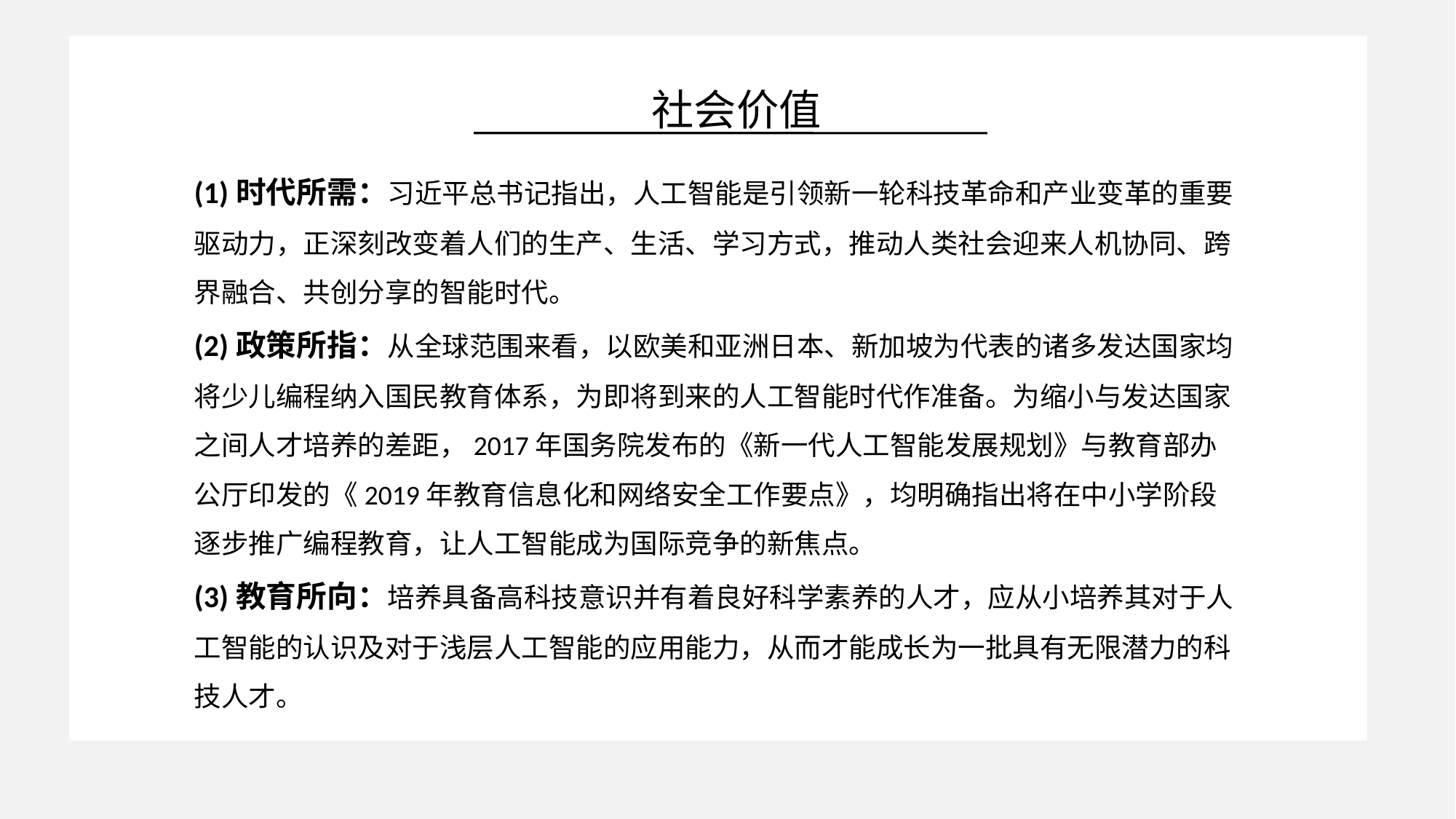

社会价值

(1)时代所需：习近平总书记指出，人工智能是引领新一轮科技革命和产业变革的重要驱动力，正深刻改变着人们的生产、生活、学习方式，推动人类社会迎来人机协同、跨界融合、共创分享的智能时代。
(2)政策所指：从全球范围来看，以欧美和亚洲日本、新加坡为代表的诸多发达国家均将少儿编程纳入国民教育体系，为即将到来的人工智能时代作准备。为缩小与发达国家之间人才培养的差距，2017年国务院发布的《新⼀代人工智能发展规划》与教育部办公厅印发的《2019年教育信息化和网络安全工作要点》，均明确指出将在中小学阶段逐步推广编程教育，让人工智能成为国际竞争的新焦点。
(3)教育所向：培养具备高科技意识并有着良好科学素养的人才，应从小培养其对于人工智能的认识及对于浅层人工智能的应用能力，从而才能成长为一批具有无限潜力的科技人才。